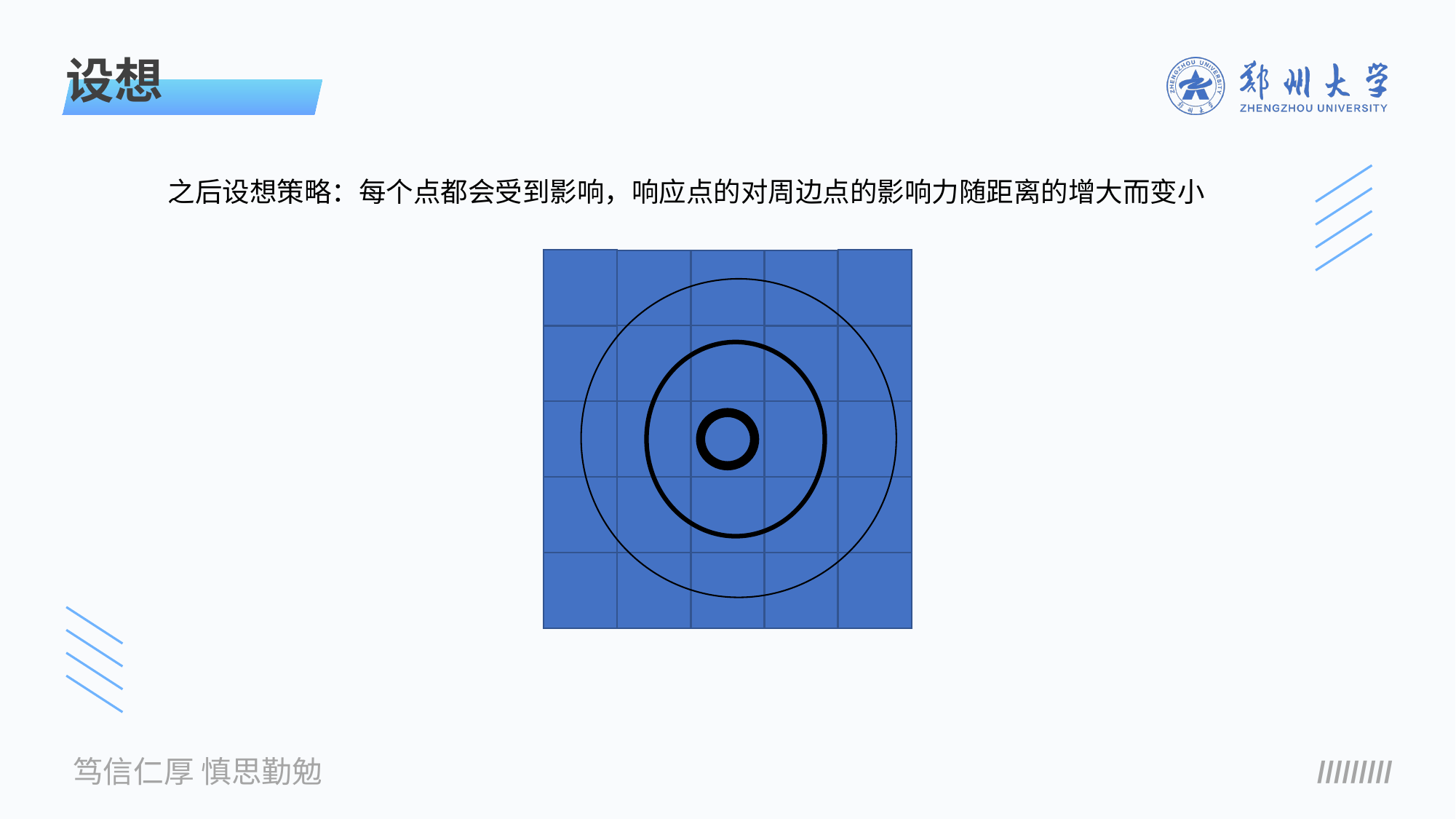

设想

之后设想策略：每个点都会受到影响，响应点的对周边点的影响力随距离的增大而变小